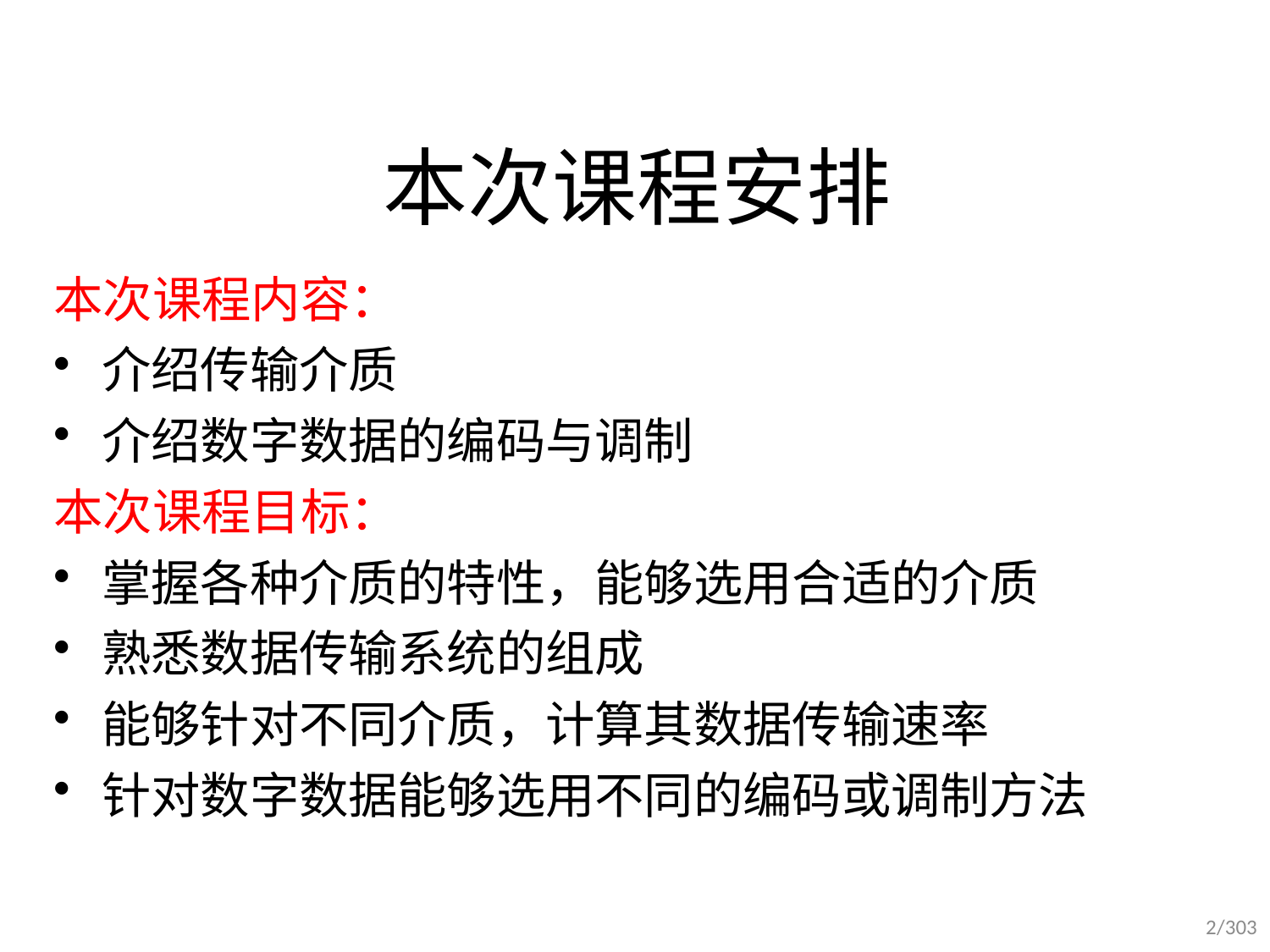

# 本次课程安排
本次课程内容：
介绍传输介质
介绍数字数据的编码与调制
本次课程目标：
掌握各种介质的特性，能够选用合适的介质
熟悉数据传输系统的组成
能够针对不同介质，计算其数据传输速率
针对数字数据能够选用不同的编码或调制方法

2/303